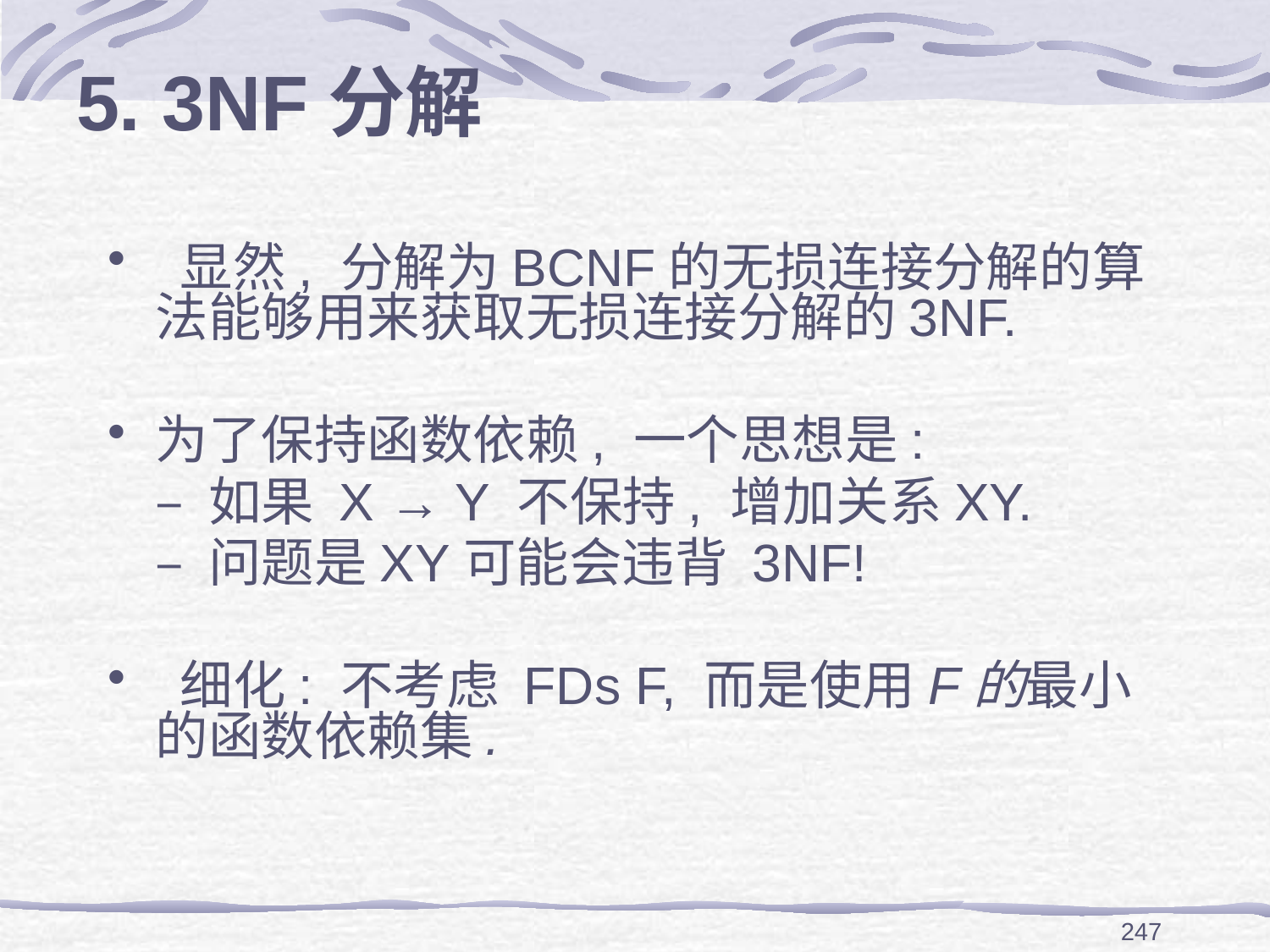

# 5. 3NF分解
 显然, 分解为BCNF的无损连接分解的算法能够用来获取无损连接分解的3NF.

为了保持函数依赖, 一个思想是:
	– 如果 X → Y 不保持, 增加关系XY.
	– 问题是XY可能会违背 3NF!

 细化: 不考虑 FDs F, 而是使用F的最小的函数依赖集.
247